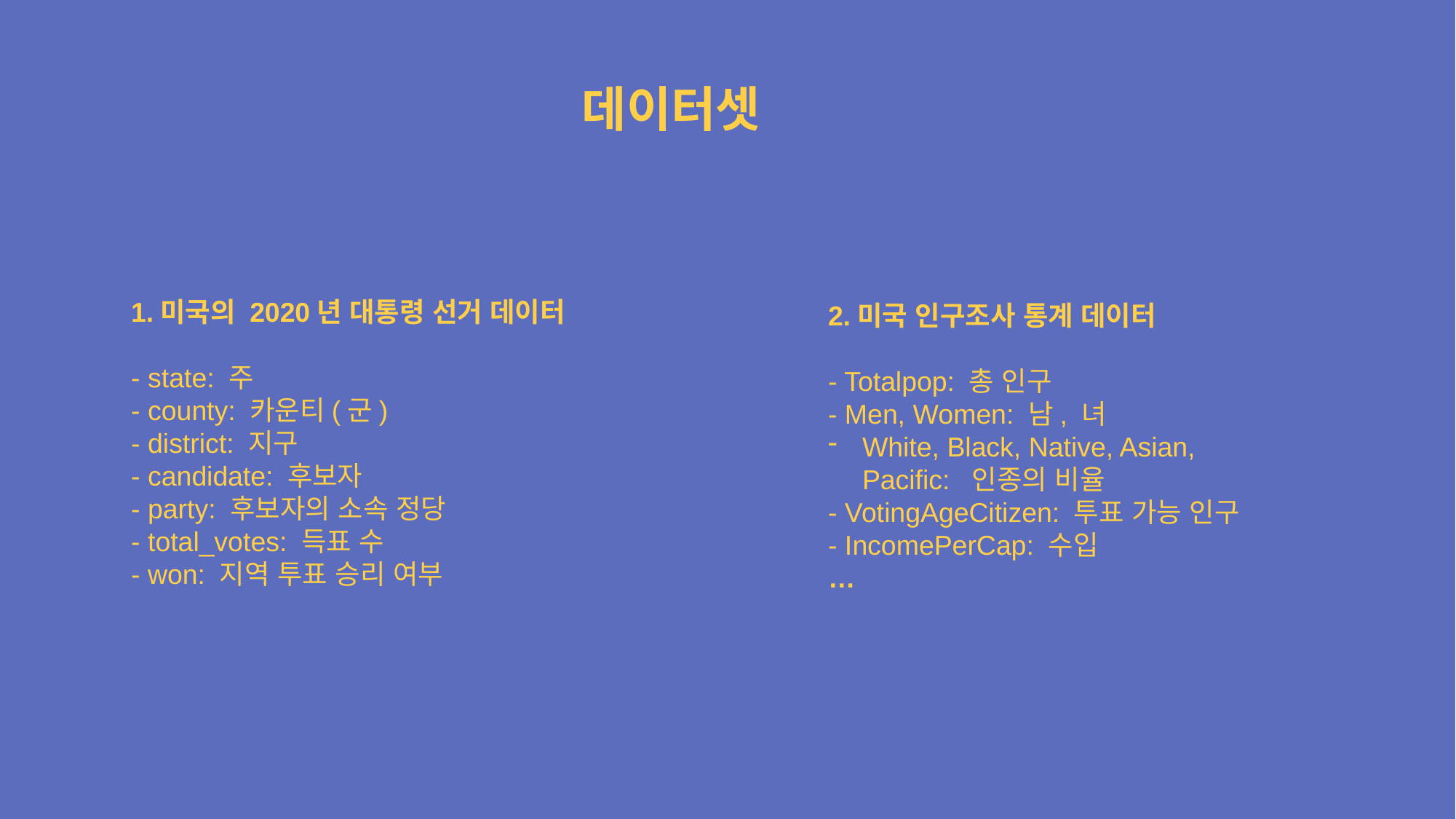

데이터셋
1.미국의 2020년 대통령 선거 데이터

- state: 주
- county: 카운티(군)
- district: 지구
- candidate: 후보자
- party: 후보자의 소속 정당
- total_votes: 득표 수
- won: 지역 투표 승리 여부

2.미국 인구조사 통계 데이터

- Totalpop: 총 인구
- Men, Women: 남, 녀
White, Black, Native, Asian, Pacific:  인종의 비율
- VotingAgeCitizen: 투표 가능 인구
- IncomePerCap: 수입
…